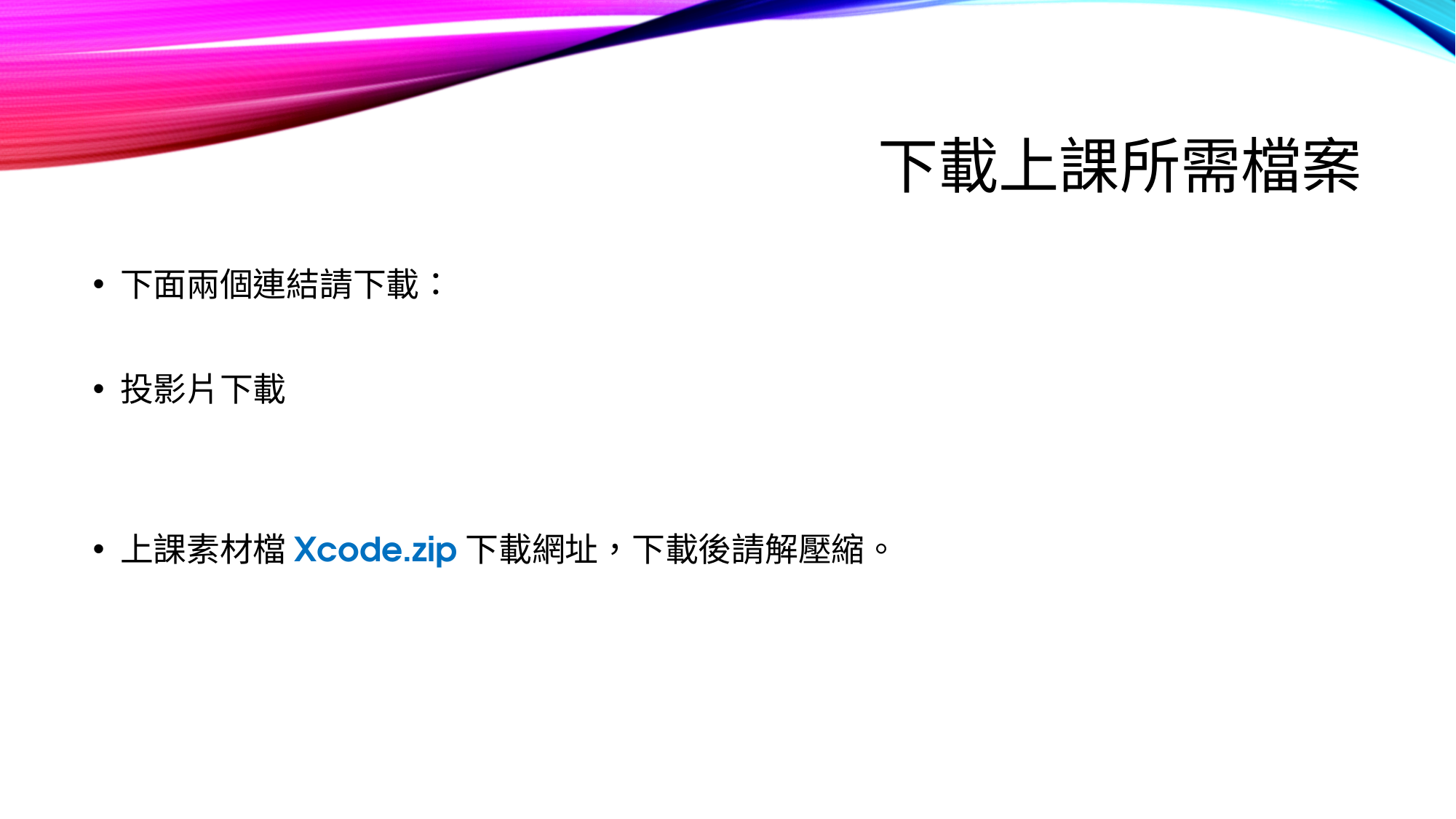

# 下載上課所需檔案
下面兩個連結請下載：

投影片下載

上課素材檔Xcode.zip下載網址，下載後請解壓縮。